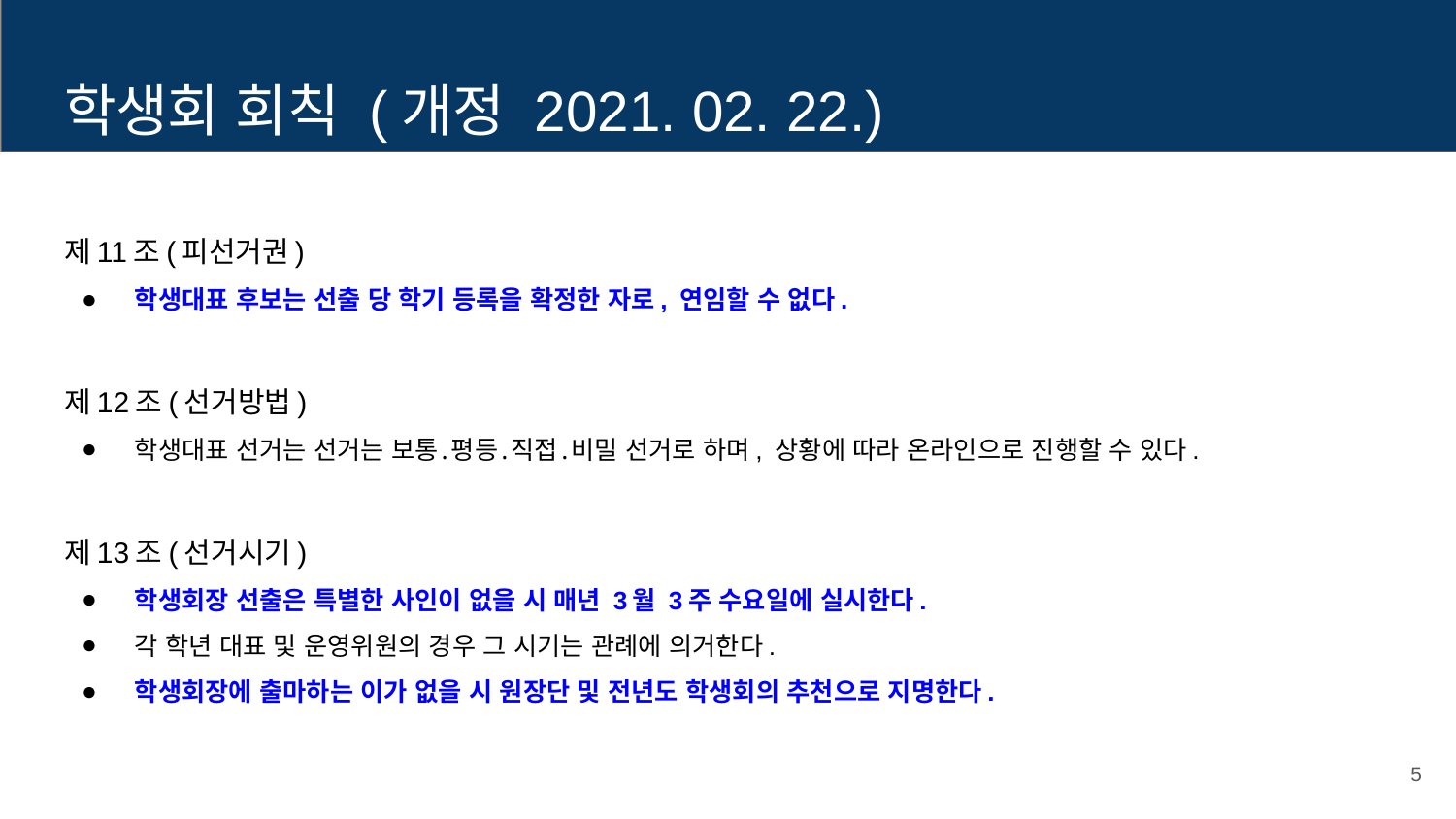

# 학생회 회칙 (개정 2021. 02. 22.)
제11조(피선거권)
학생대표 후보는 선출 당 학기 등록을 확정한 자로, 연임할 수 없다.

제12조(선거방법)
학생대표 선거는 선거는 보통․평등․직접․비밀 선거로 하며, 상황에 따라 온라인으로 진행할 수 있다.

제13조(선거시기)
학생회장 선출은 특별한 사인이 없을 시 매년 3월 3주 수요일에 실시한다.
각 학년 대표 및 운영위원의 경우 그 시기는 관례에 의거한다.
학생회장에 출마하는 이가 없을 시 원장단 및 전년도 학생회의 추천으로 지명한다.
5